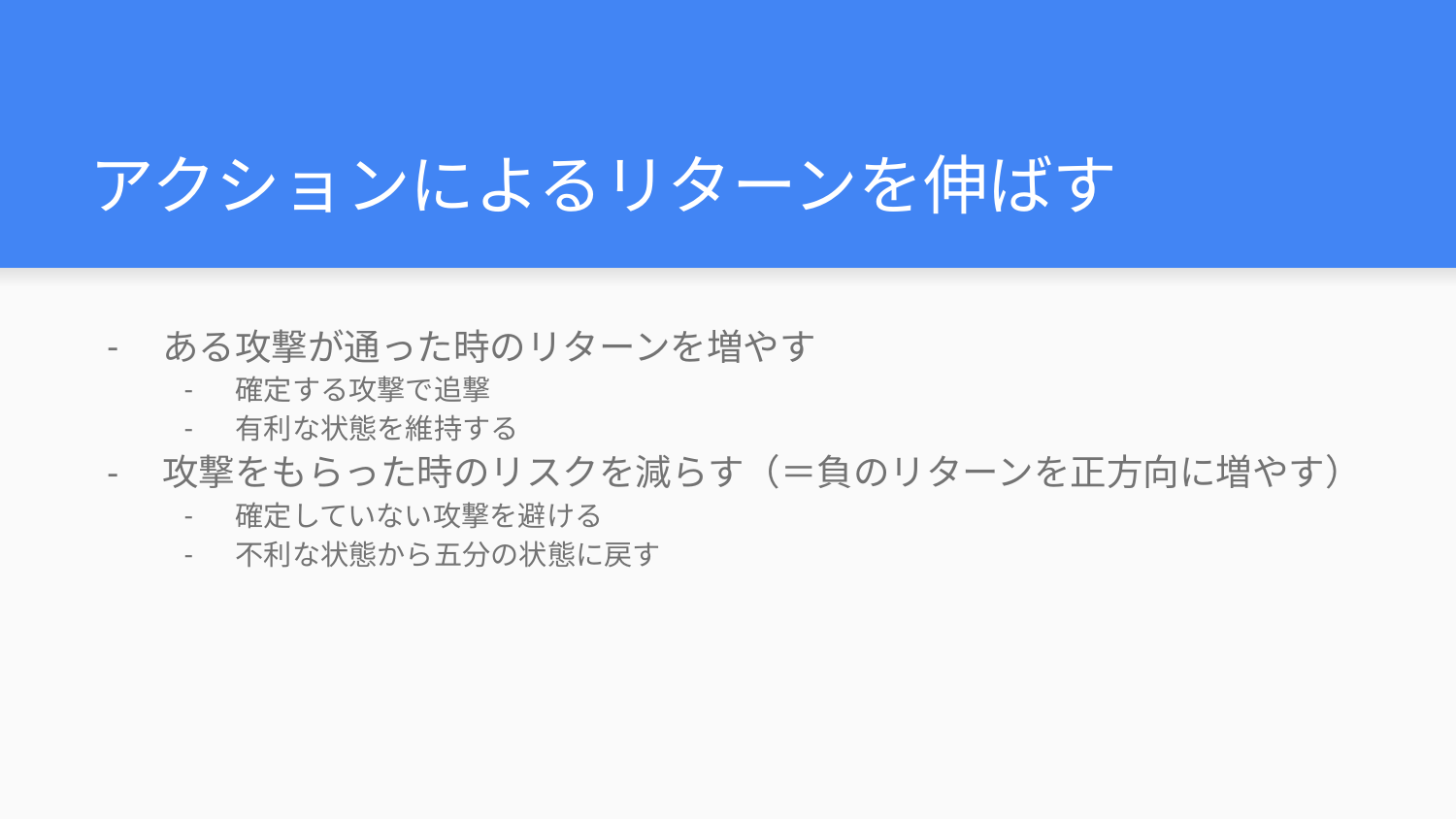

# アクションによるリターンを伸ばす
ある攻撃が通った時のリターンを増やす
確定する攻撃で追撃
有利な状態を維持する
攻撃をもらった時のリスクを減らす（＝負のリターンを正方向に増やす）
確定していない攻撃を避ける
不利な状態から五分の状態に戻す